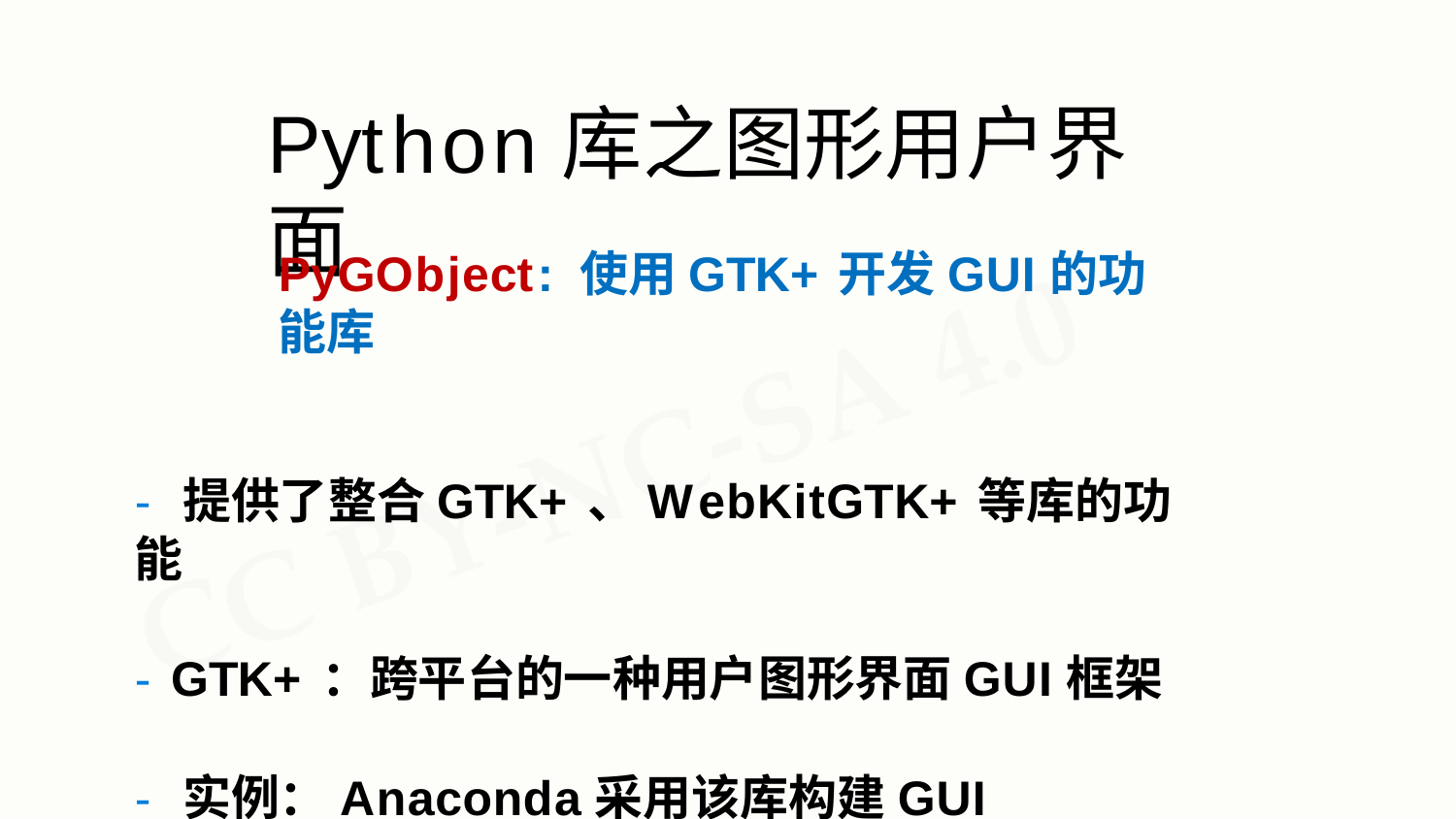

# Python库之图形用户界面
PyGObject: 使用GTK+开发GUI的功能库

- 提供了整合GTK+、WebKitGTK+等库的功能

- GTK+：跨平台的一种用户图形界面GUI框架

- 实例：Anaconda采用该库构建GUI